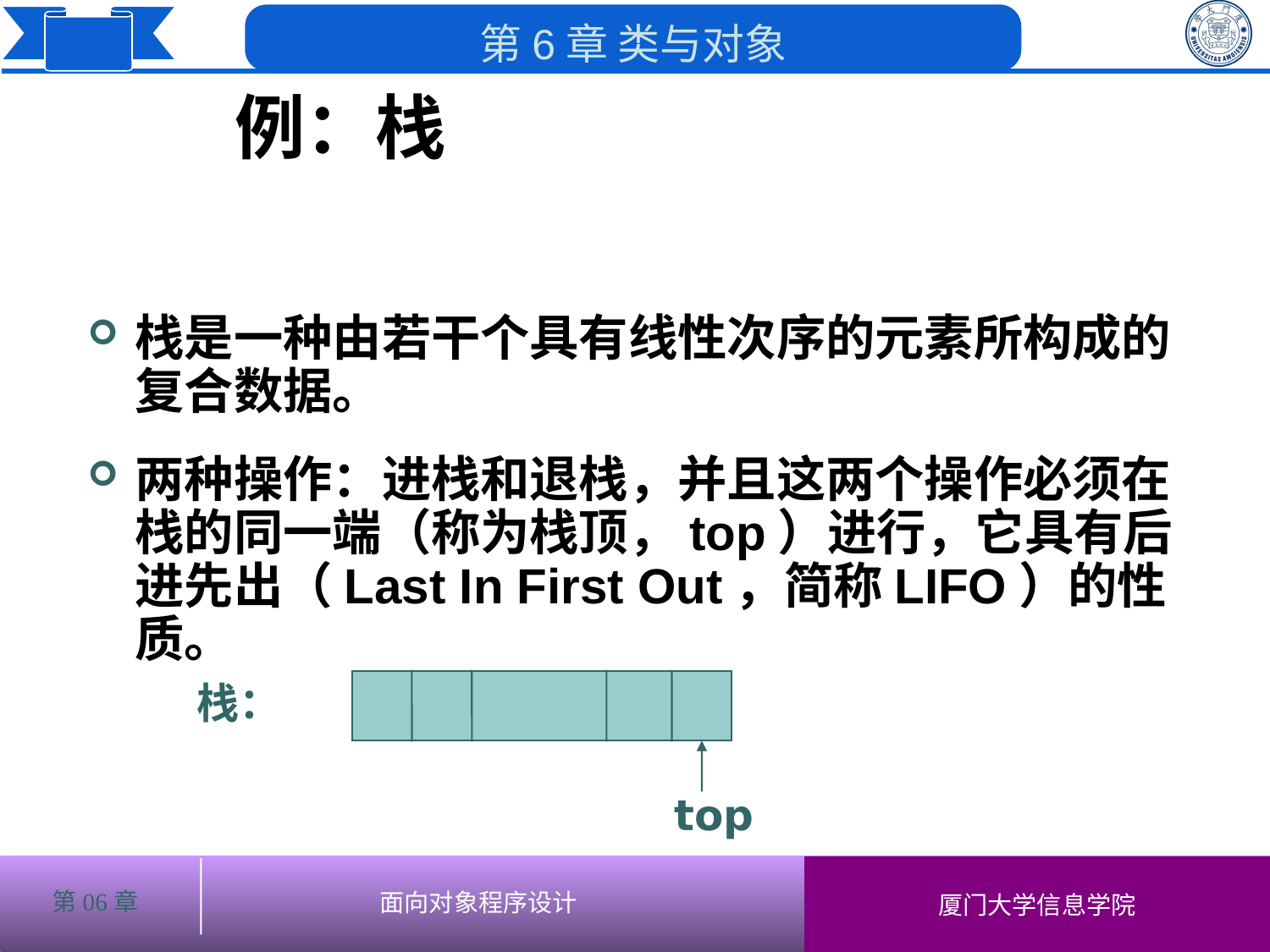

# 例：栈
栈是一种由若干个具有线性次序的元素所构成的复合数据。
两种操作：进栈和退栈，并且这两个操作必须在栈的同一端（称为栈顶，top）进行，它具有后进先出（Last In First Out，简称LIFO）的性质。
栈：

top
8